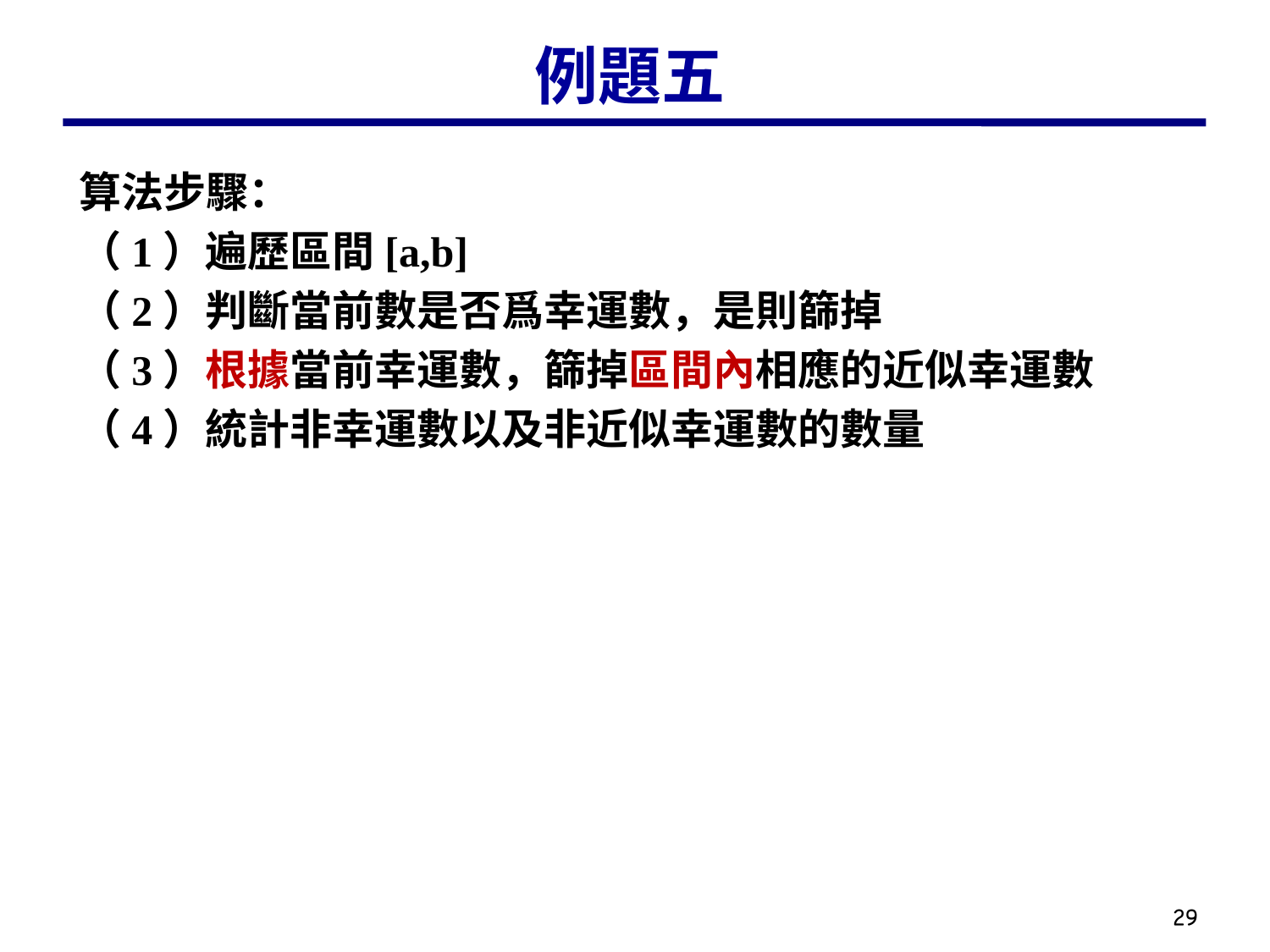

# 例題五
算法步驟：
（1）遍歷區間[a,b]
（2）判斷當前數是否爲幸運數，是則篩掉
（3）根據當前幸運數，篩掉區間內相應的近似幸運數
（4）統計非幸運數以及非近似幸運數的數量